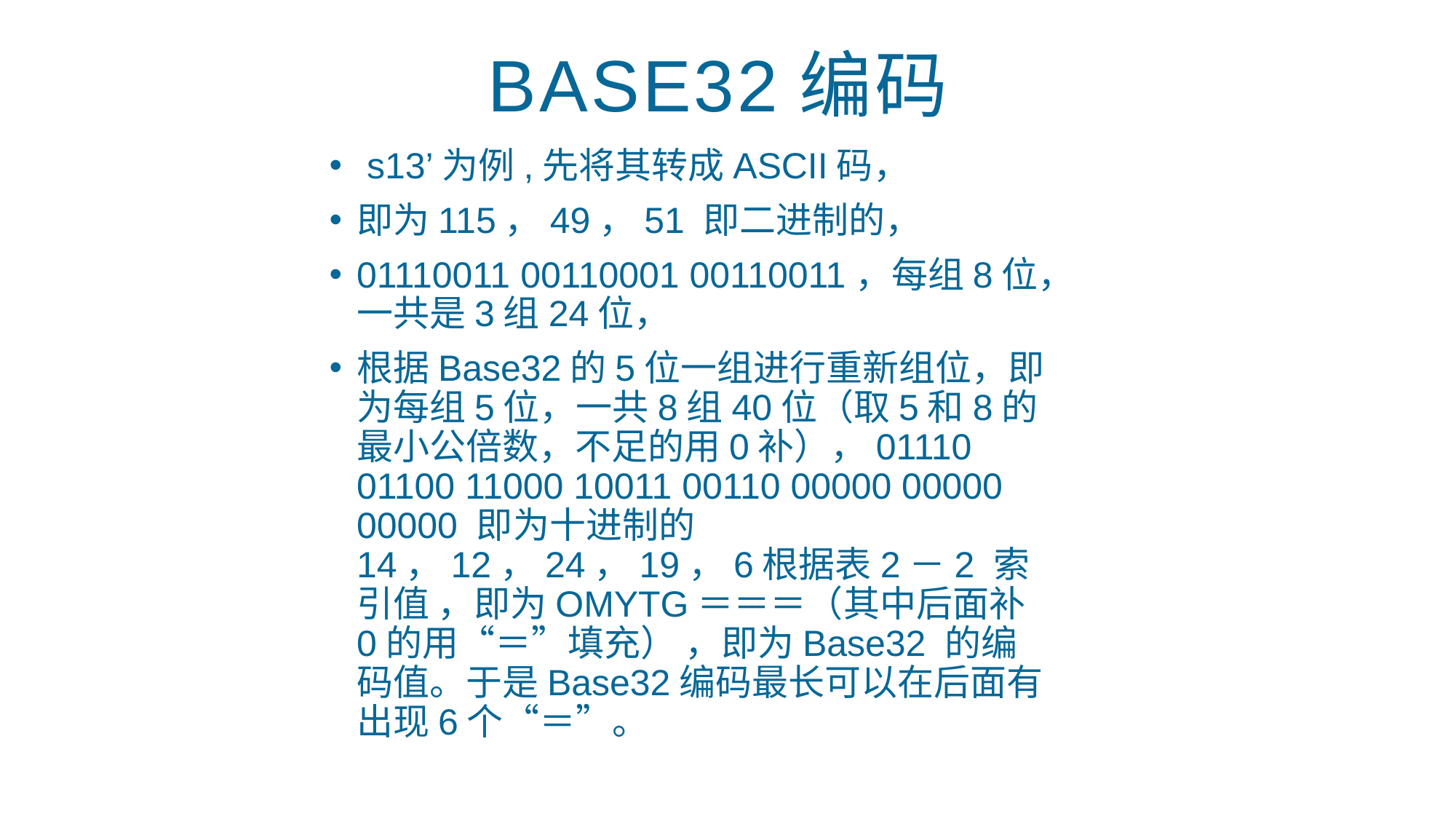

# BASE32编码
 s13’为例,先将其转成ASCII码，
即为115，49，51 即二进制的，
01110011 00110001 00110011，每组8位，一共是3组24位，
根据Base32的5位一组进行重新组位，即为每组5位，一共8组40位（取5和8的最小公倍数，不足的用0补），01110 01100 11000 10011 00110 00000 00000 00000 即为十进制的14，12，24，19，6根据表2－2 索引值 ，即为OMYTG＝＝＝（其中后面补0的用“＝”填充） ，即为Base32 的编码值。于是Base32编码最长可以在后面有出现6个“＝”。